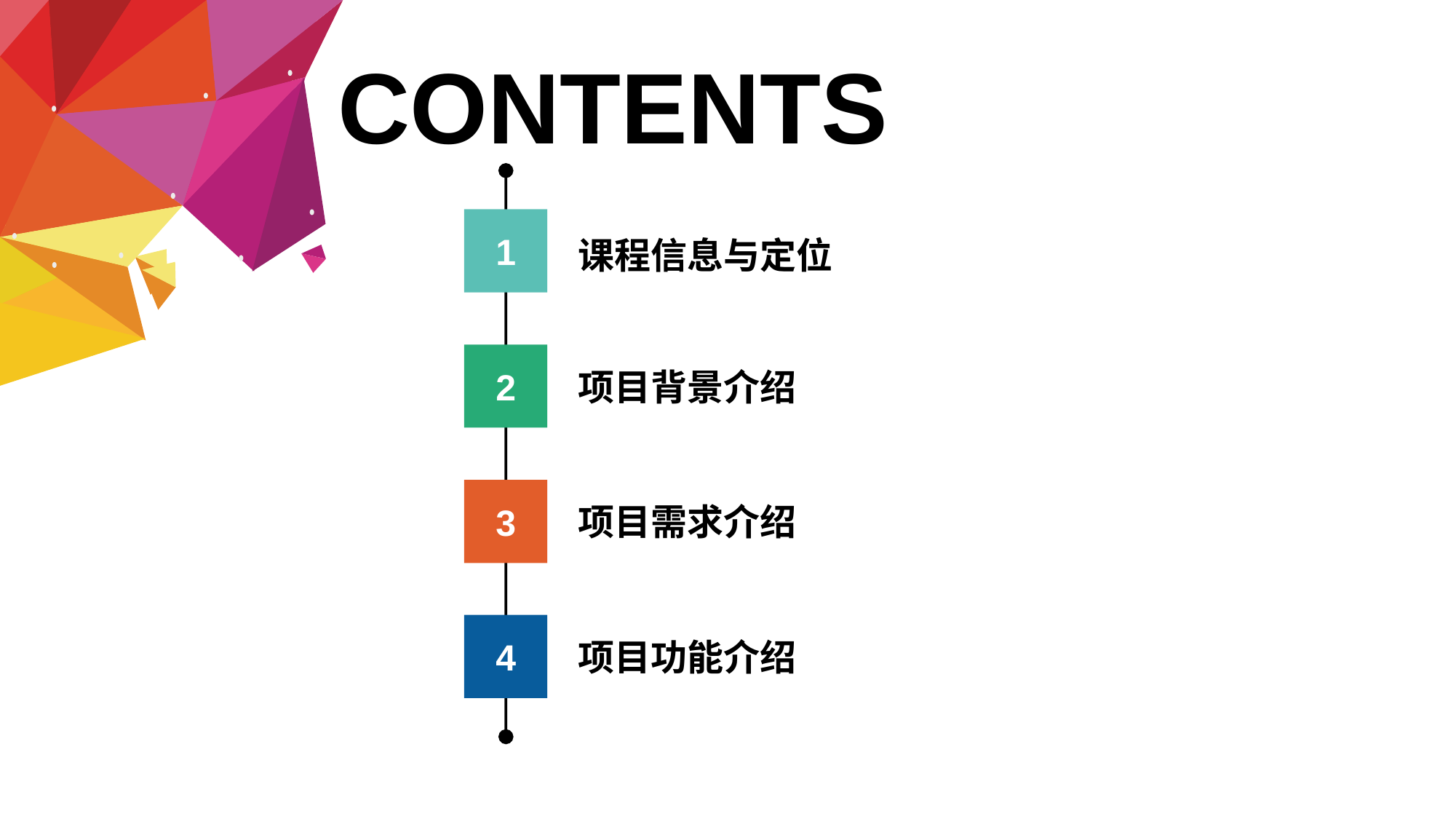

CONTENTS

1
课程信息与定位
2
项目背景介绍
3
项目需求介绍
4
项目功能介绍